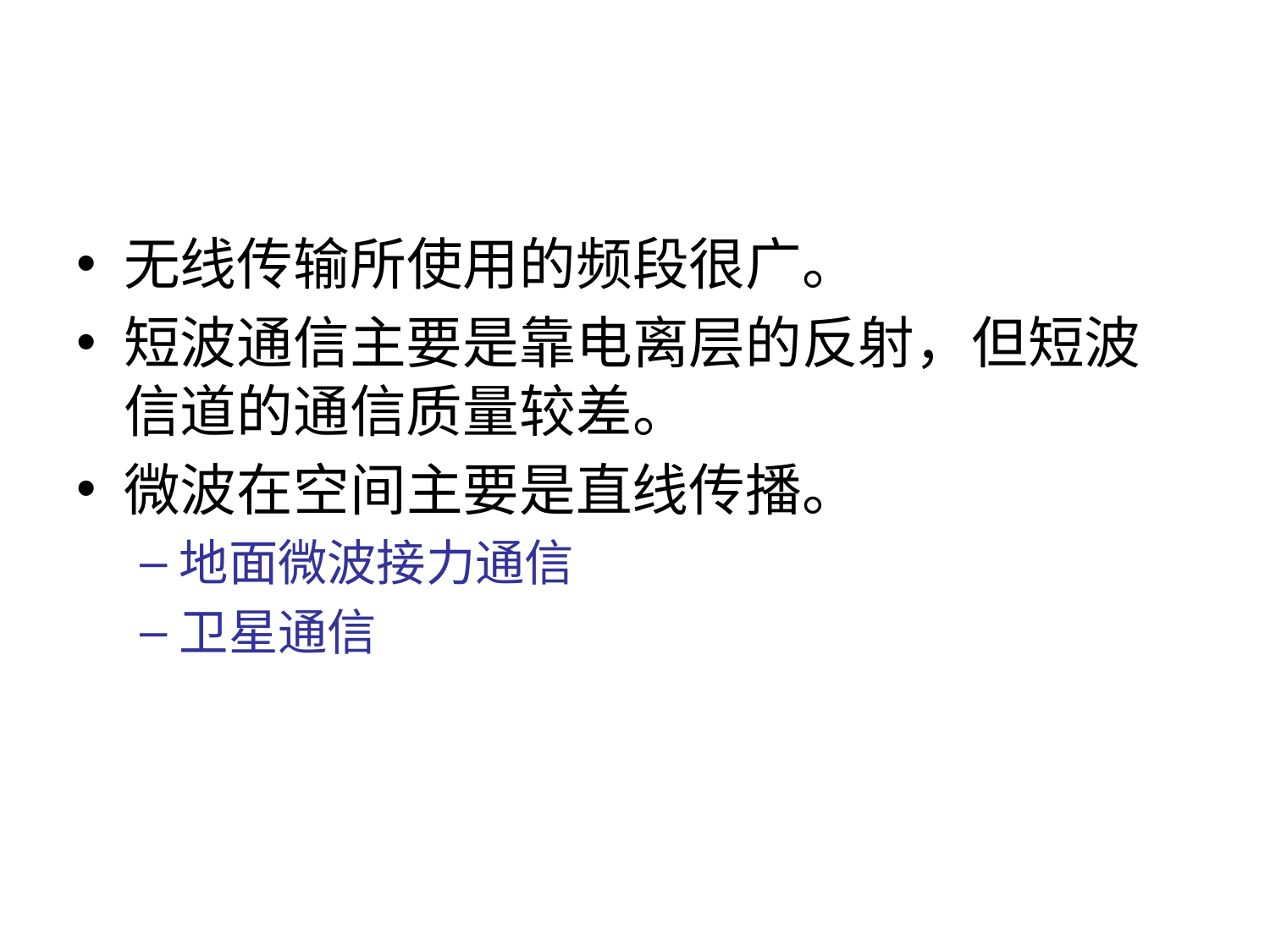

#
无线传输所使用的频段很广。
短波通信主要是靠电离层的反射，但短波信道的通信质量较差。
微波在空间主要是直线传播。
地面微波接力通信
卫星通信